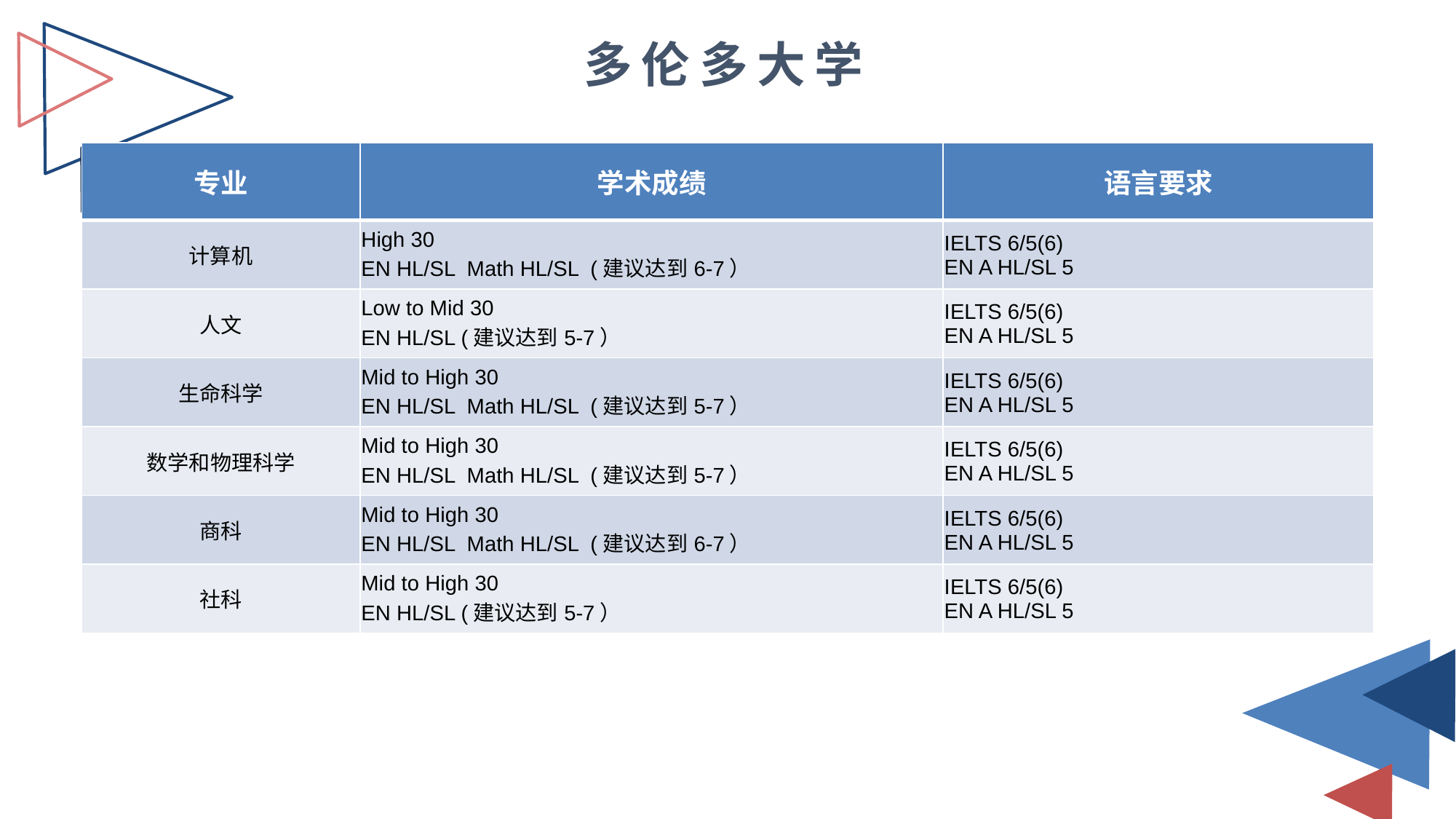

多伦多大学
| 专业 | 学术成绩 | 语言要求 |
| --- | --- | --- |
| 计算机 | High 30 EN HL/SL Math HL/SL (建议达到6-7） | IELTS 6/5(6) EN A HL/SL 5 |
| 人文 | Low to Mid 30 EN HL/SL (建议达到5-7） | IELTS 6/5(6) EN A HL/SL 5 |
| 生命科学 | Mid to High 30 EN HL/SL Math HL/SL (建议达到5-7） | IELTS 6/5(6) EN A HL/SL 5 |
| 数学和物理科学 | Mid to High 30 EN HL/SL Math HL/SL (建议达到5-7） | IELTS 6/5(6) EN A HL/SL 5 |
| 商科 | Mid to High 30 EN HL/SL Math HL/SL (建议达到6-7） | IELTS 6/5(6) EN A HL/SL 5 |
| 社科 | Mid to High 30 EN HL/SL (建议达到5-7） | IELTS 6/5(6) EN A HL/SL 5 |